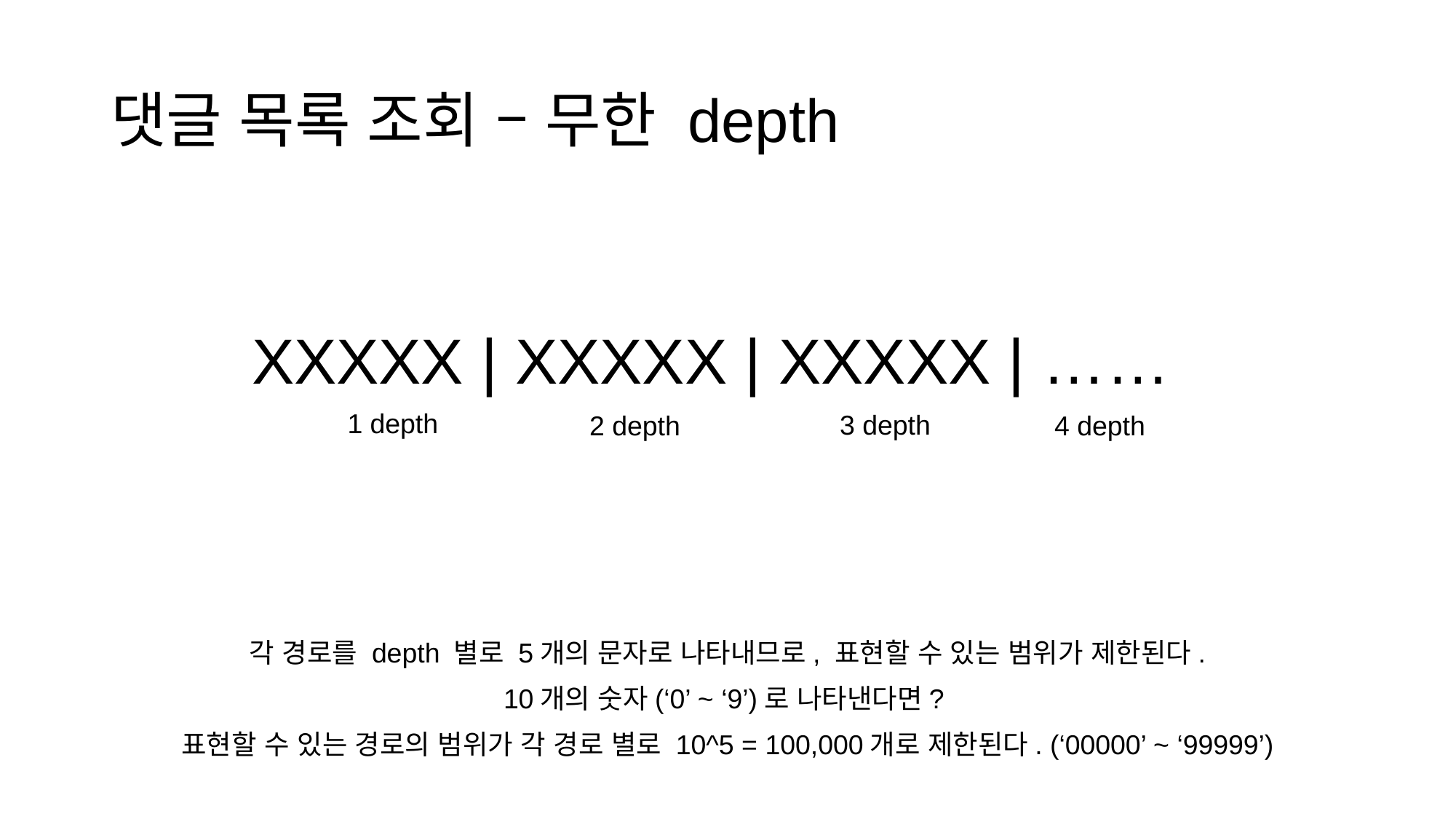

# 댓글 목록 조회 – 무한 depth
XXXXX | XXXXX | XXXXX | ……
1 depth
3 depth
2 depth
4 depth
각 경로를 depth 별로 5개의 문자로 나타내므로, 표현할 수 있는 범위가 제한된다.
10개의 숫자(‘0’ ~ ‘9’)로 나타낸다면?
표현할 수 있는 경로의 범위가 각 경로 별로 10^5 = 100,000개로 제한된다. (‘00000’ ~ ‘99999’)